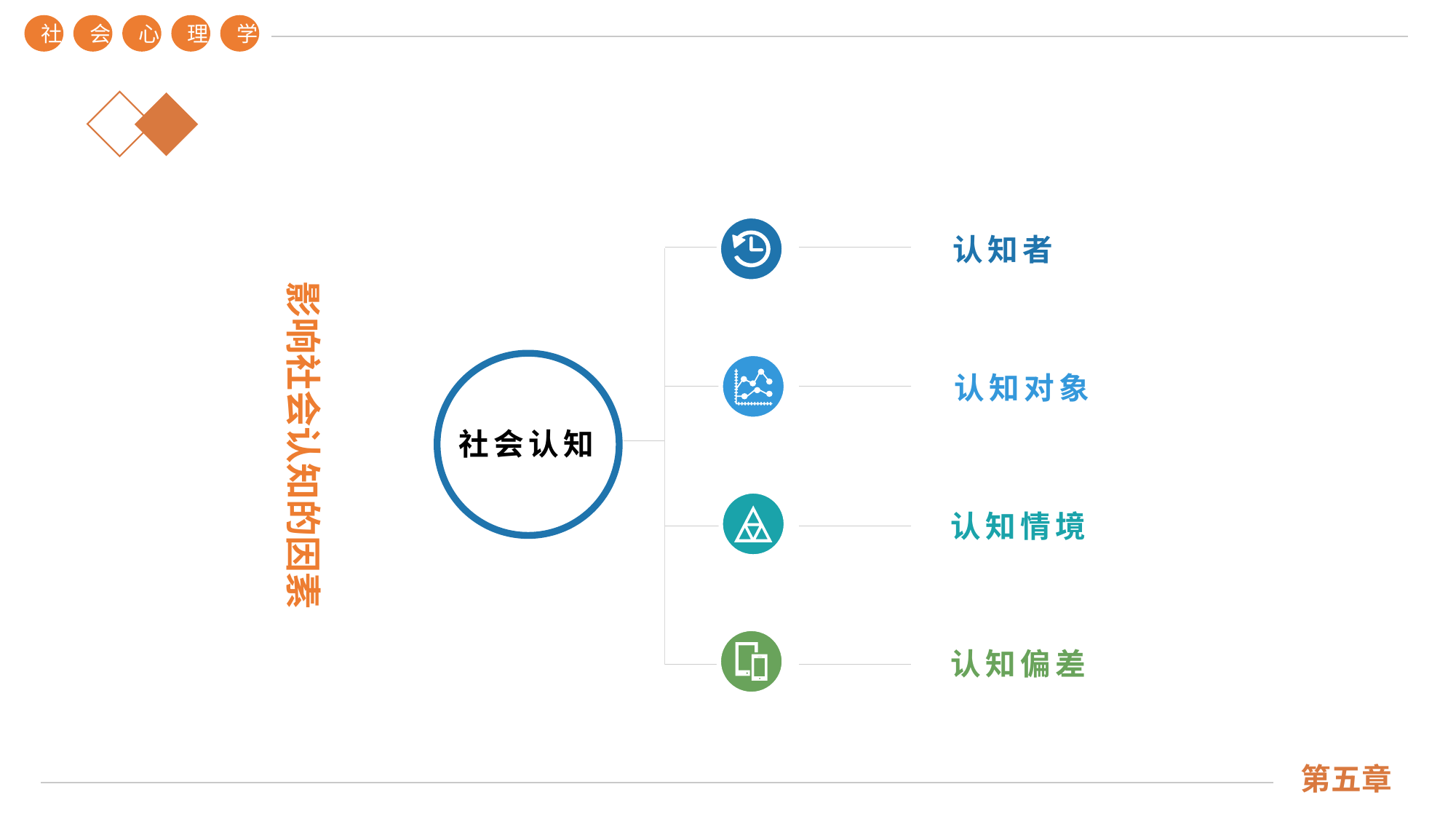

社
会
心
理
学
第五章

认知者

影响社会认知的因素
认知对象

社会认知
认知情境

认知偏差